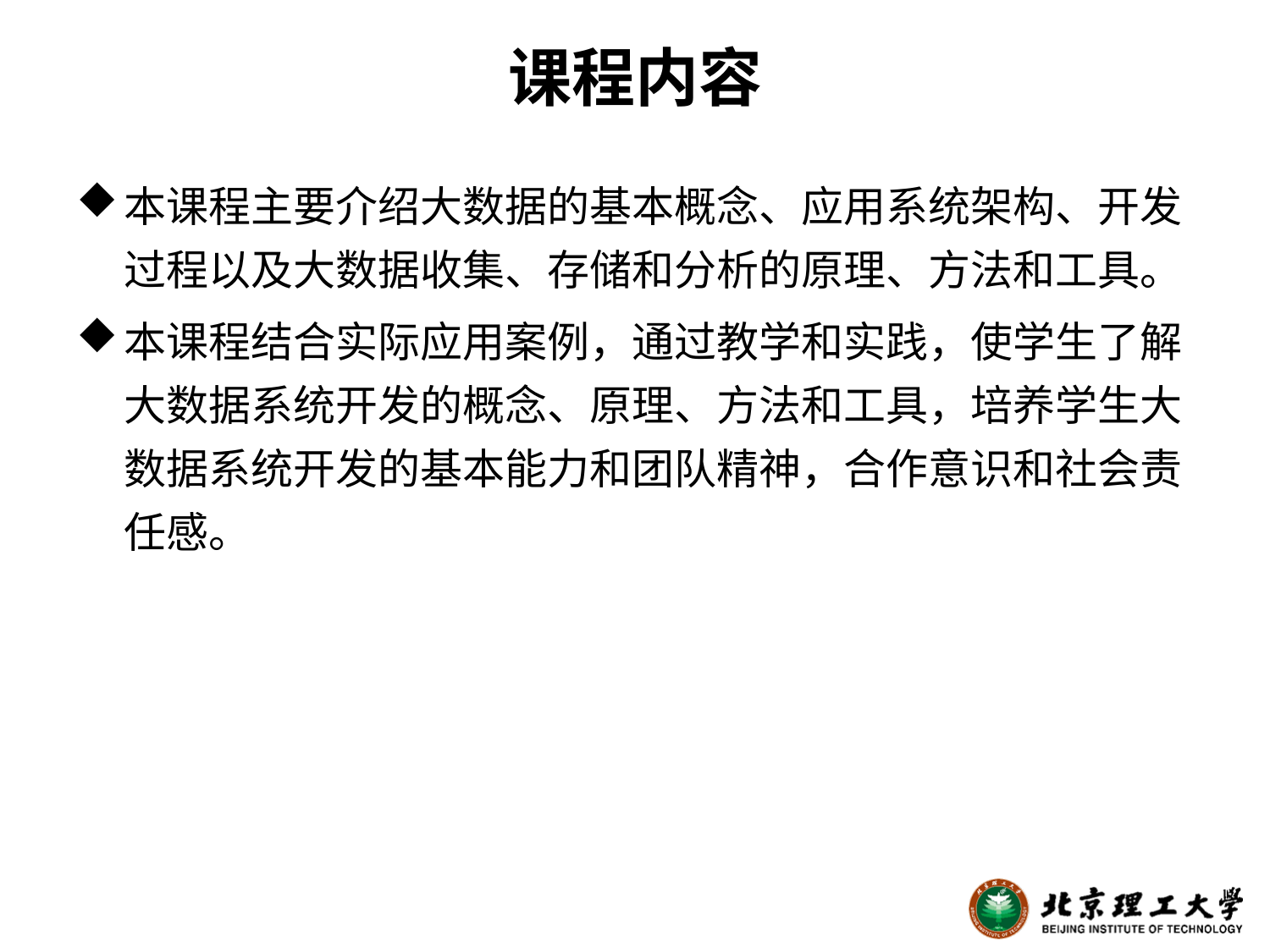

# 课程内容
本课程主要介绍大数据的基本概念、应用系统架构、开发过程以及大数据收集、存储和分析的原理、方法和工具。
本课程结合实际应用案例，通过教学和实践，使学生了解大数据系统开发的概念、原理、方法和工具，培养学生大数据系统开发的基本能力和团队精神，合作意识和社会责任感。